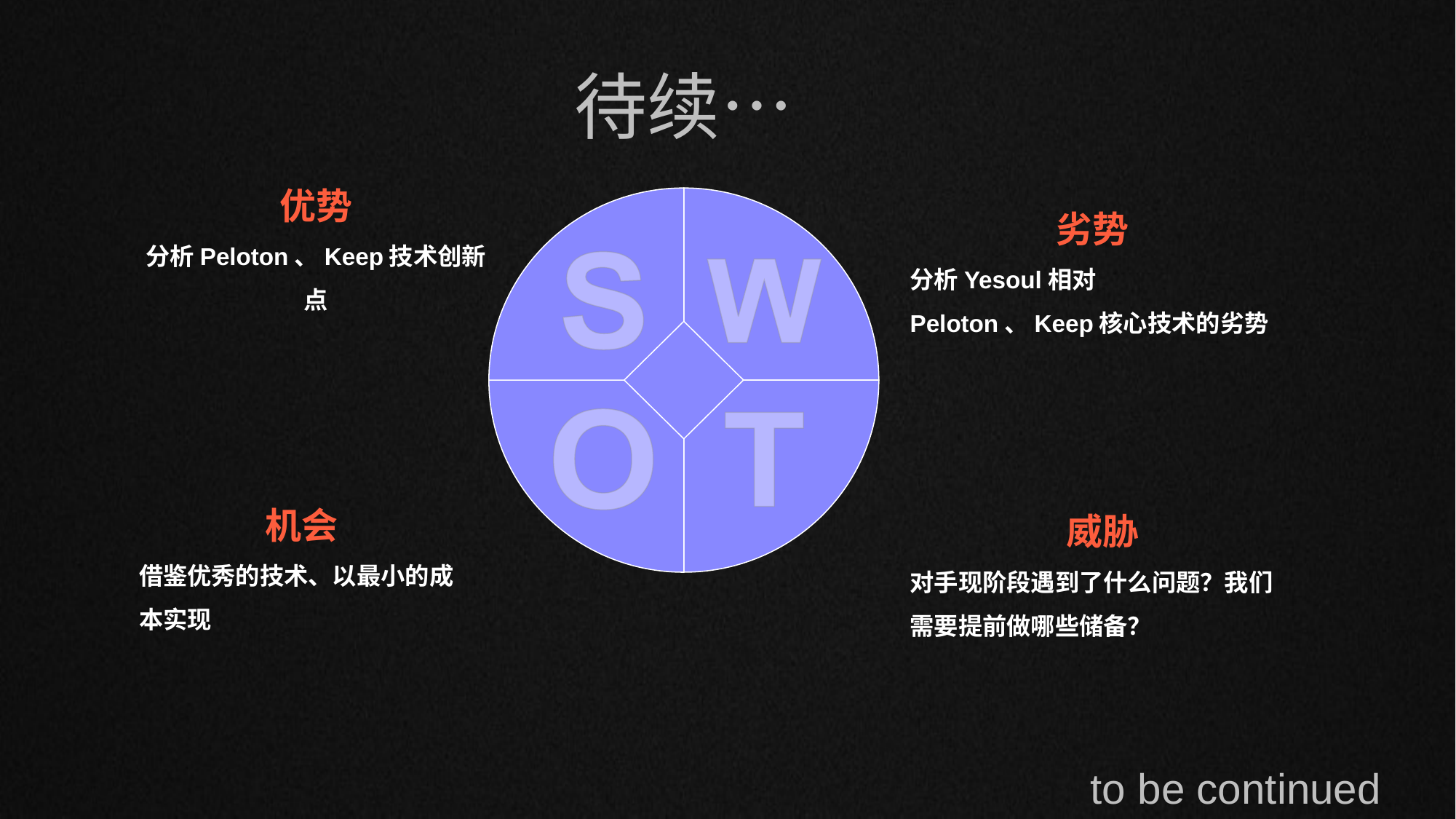

待续…

优势
分析Peloton、Keep技术创新点
劣势
分析Yesoul相对Peloton、Keep核心技术的劣势
机会
借鉴优秀的技术、以最小的成本实现
威胁
对手现阶段遇到了什么问题？我们需要提前做哪些储备？
to be continued